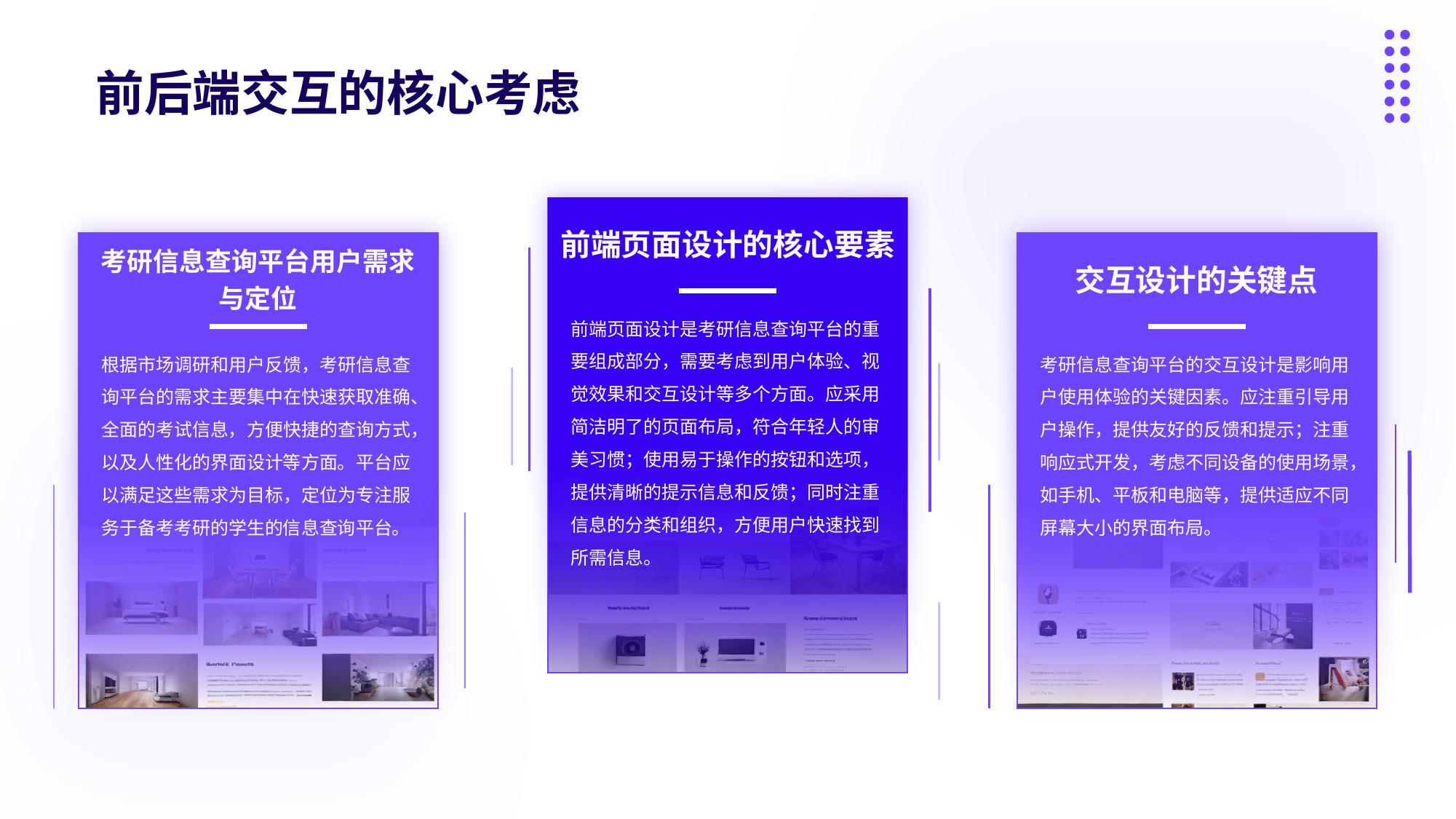

前后端交互的核心考虑
前端页面设计的核心要素

考研信息查询平台用户需求与定位
交互设计的关键点

前端页面设计是考研信息查询平台的重要组成部分，需要考虑到用户体验、视觉效果和交互设计等多个方面。应采用简洁明了的页面布局，符合年轻人的审美习惯；使用易于操作的按钮和选项，提供清晰的提示信息和反馈；同时注重信息的分类和组织，方便用户快速找到所需信息。
根据市场调研和用户反馈，考研信息查询平台的需求主要集中在快速获取准确、全面的考试信息，方便快捷的查询方式，以及人性化的界面设计等方面。平台应以满足这些需求为目标，定位为专注服务于备考考研的学生的信息查询平台。
考研信息查询平台的交互设计是影响用户使用体验的关键因素。应注重引导用户操作，提供友好的反馈和提示；注重响应式开发，考虑不同设备的使用场景，如手机、平板和电脑等，提供适应不同屏幕大小的界面布局。